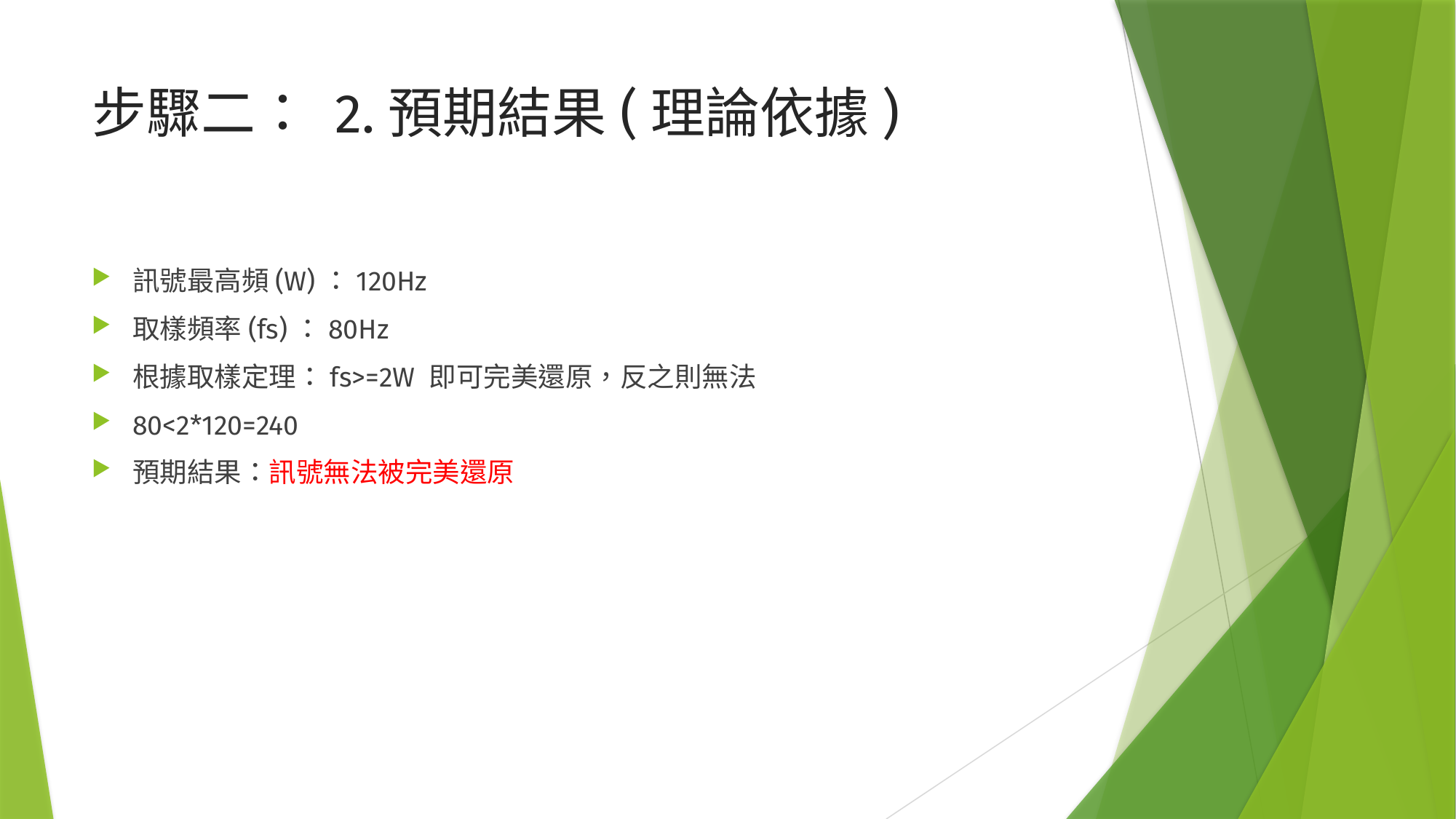

# 步驟二： 2.預期結果(理論依據)
訊號最高頻(W)：120Hz
取樣頻率(fs)：80Hz
根據取樣定理：fs>=2W 即可完美還原，反之則無法
80<2*120=240
預期結果：訊號無法被完美還原